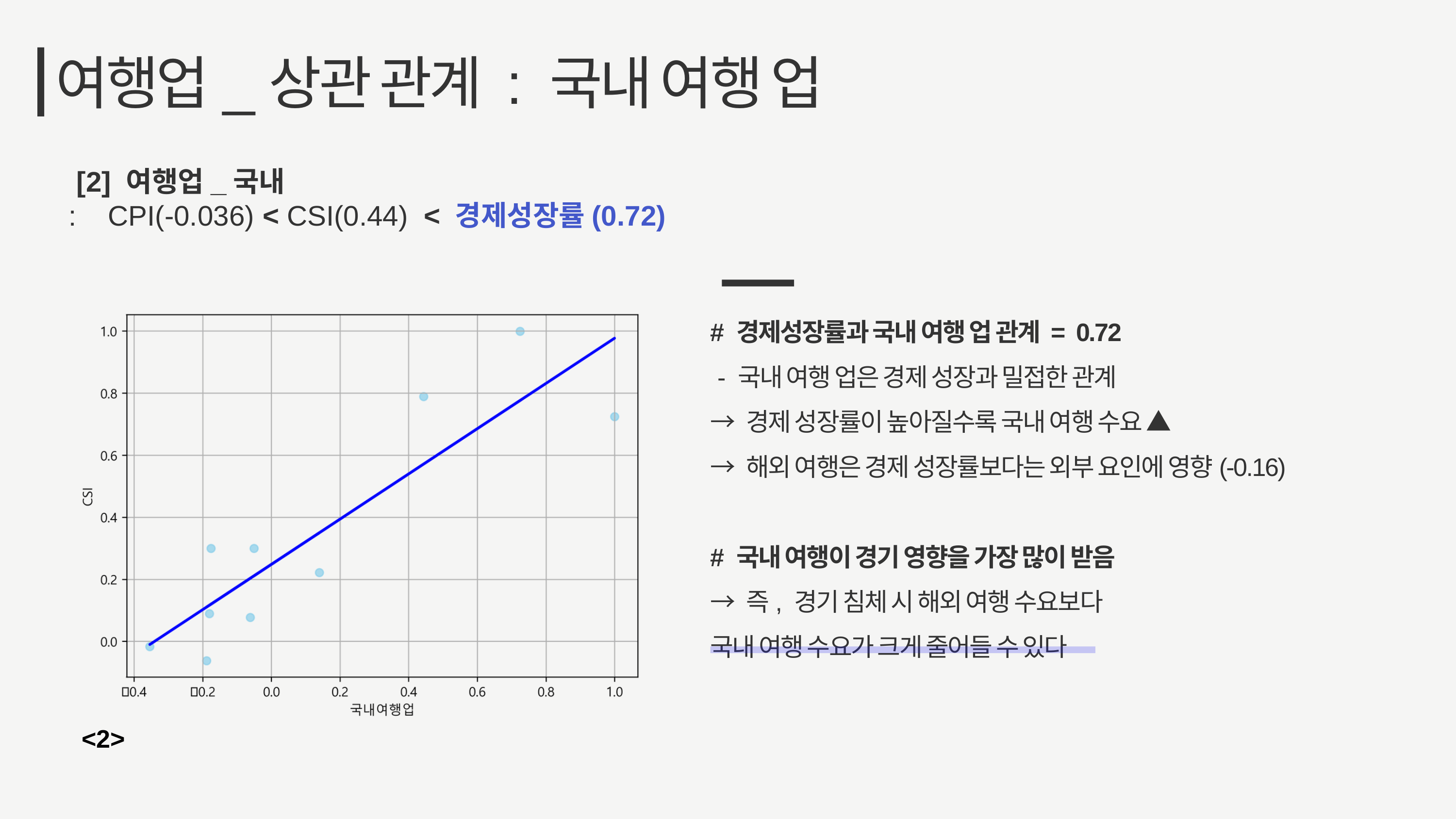

여행업_상관 관계 : 국내 여행 업

 [2] 여행업_국내
:    CPI(-0.036) < CSI(0.44)  < 경제성장률(0.72)

# 경제성장률과 국내 여행 업 관계 =  0.72
 - 국내 여행 업은 경제 성장과 밀접한 관계
→ 경제 성장률이 높아질수록 국내 여행 수요 ▲
→ 해외 여행은 경제 성장률보다는 외부 요인에 영향(-0.16)

# 국내 여행이 경기 영향을 가장 많이 받음
→ 즉, 경기 침체 시 해외 여행 수요보다
국내 여행 수요가 크게 줄어들 수 있다

<2>